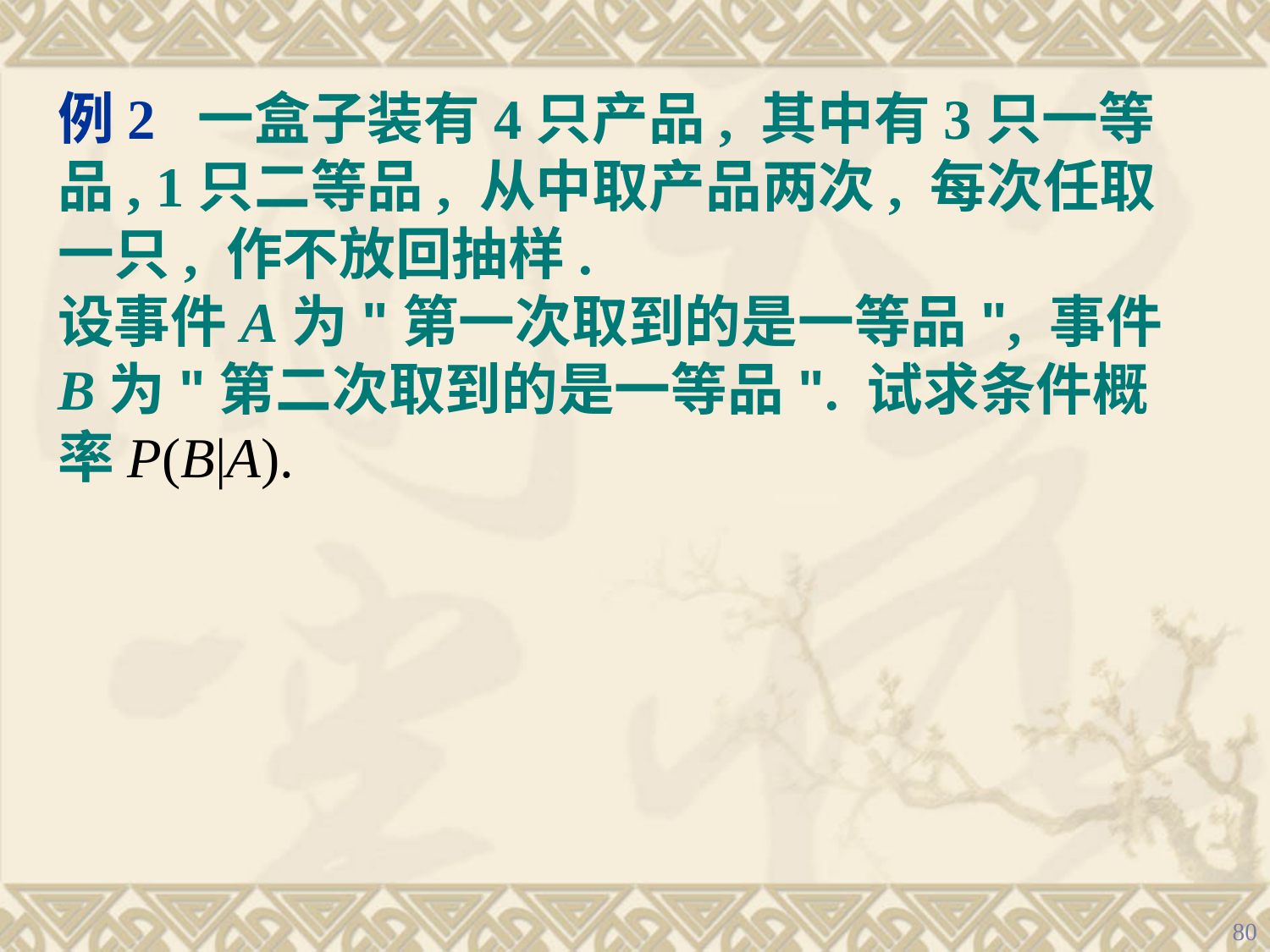

例2  一盒子装有4只产品, 其中有3只一等品, 1只二等品, 从中取产品两次, 每次任取一只, 作不放回抽样.
设事件A为"第一次取到的是一等品", 事件B为"第二次取到的是一等品". 试求条件概率P(B|A).
80